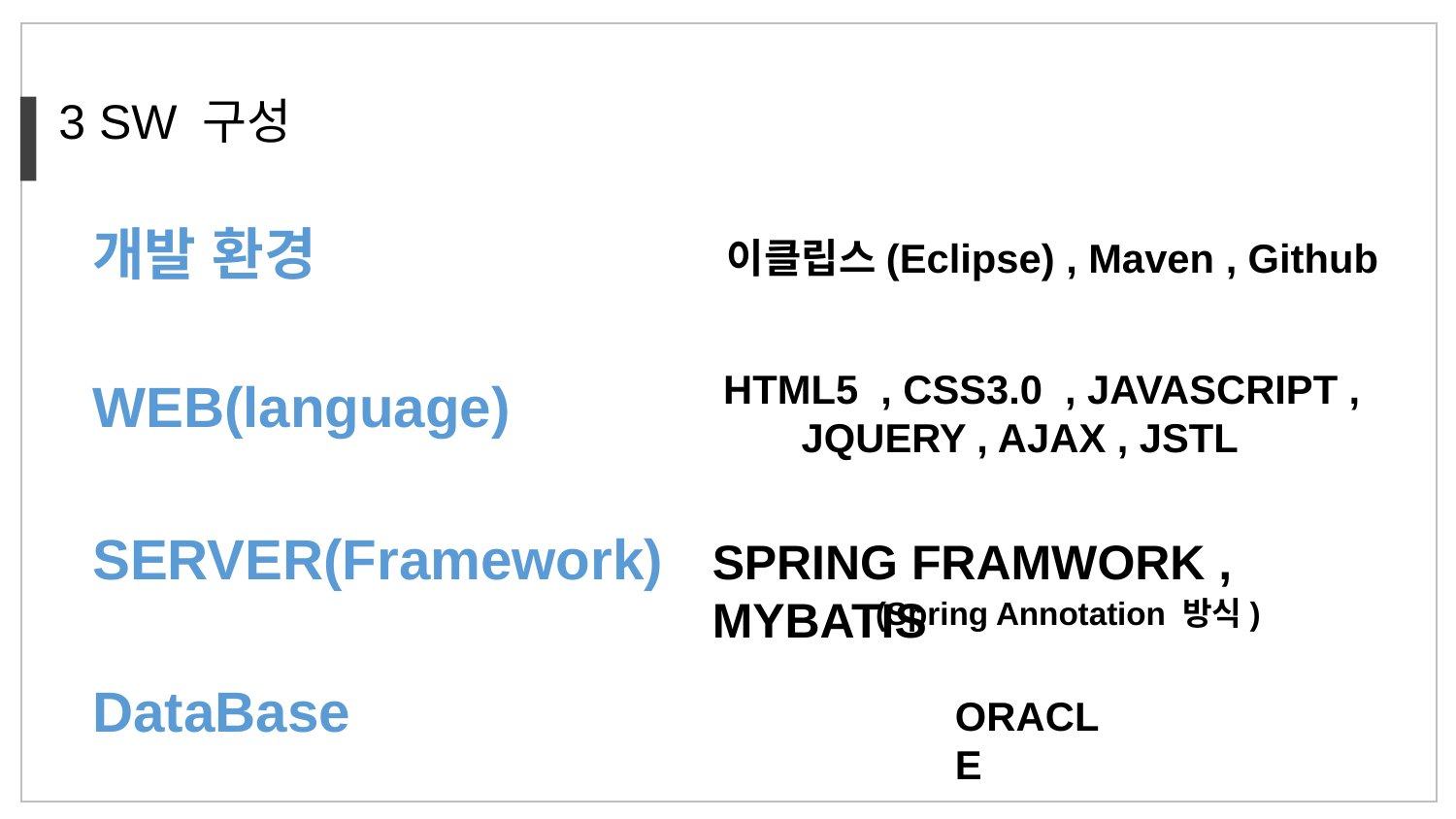

3 SW 구성

개발 환경
이클립스(Eclipse) , Maven , Github
HTML5  , CSS3.0  , JAVASCRIPT ,
JQUERY , AJAX , JSTL
WEB(language)
SERVER(Framework)
SPRING FRAMWORK , MYBATIS
(Spring Annotation 방식)
DataBase
ORACLE